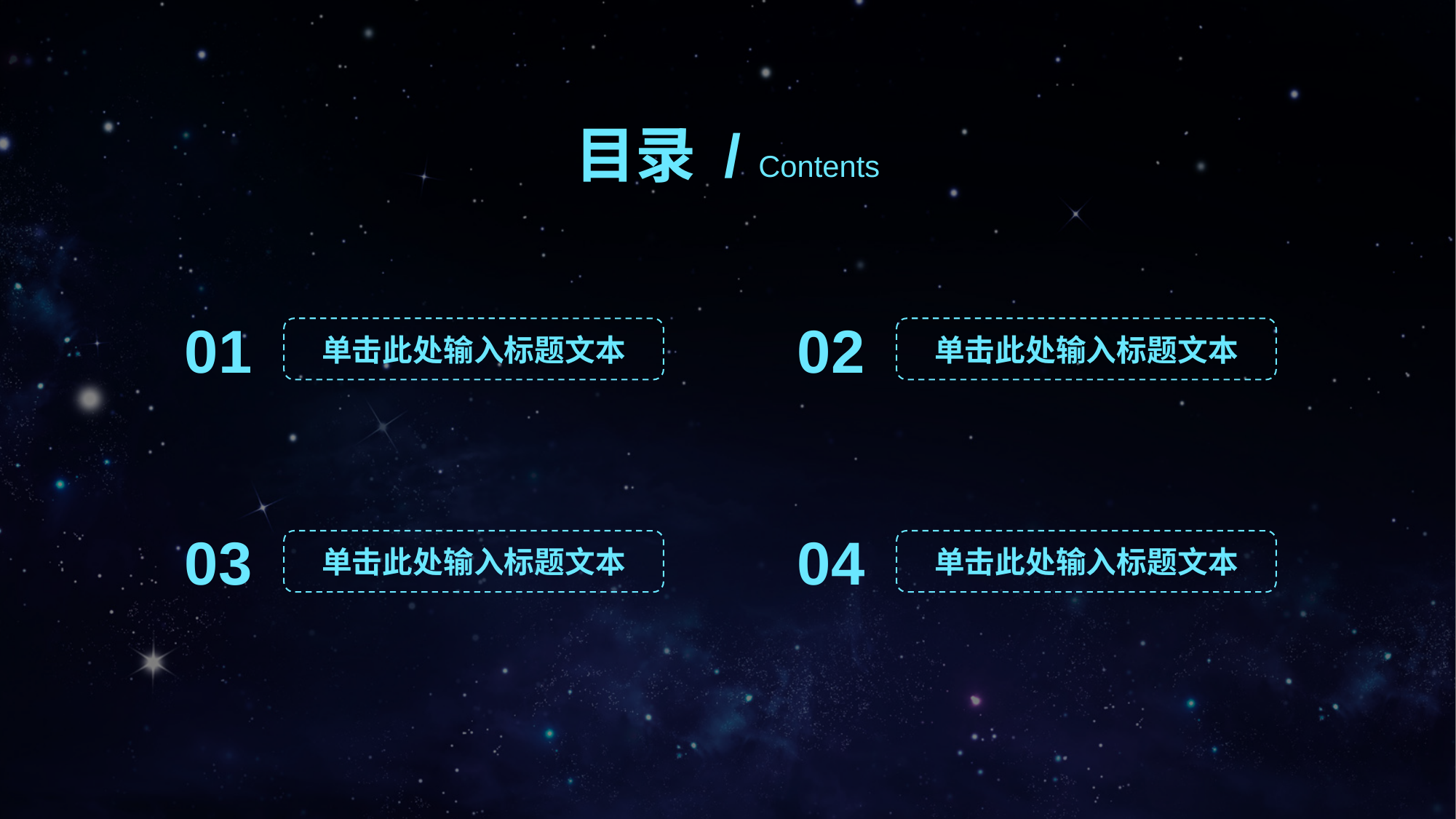

目录 / Contents
01
02
单击此处输入标题文本
单击此处输入标题文本
03
04
单击此处输入标题文本
单击此处输入标题文本